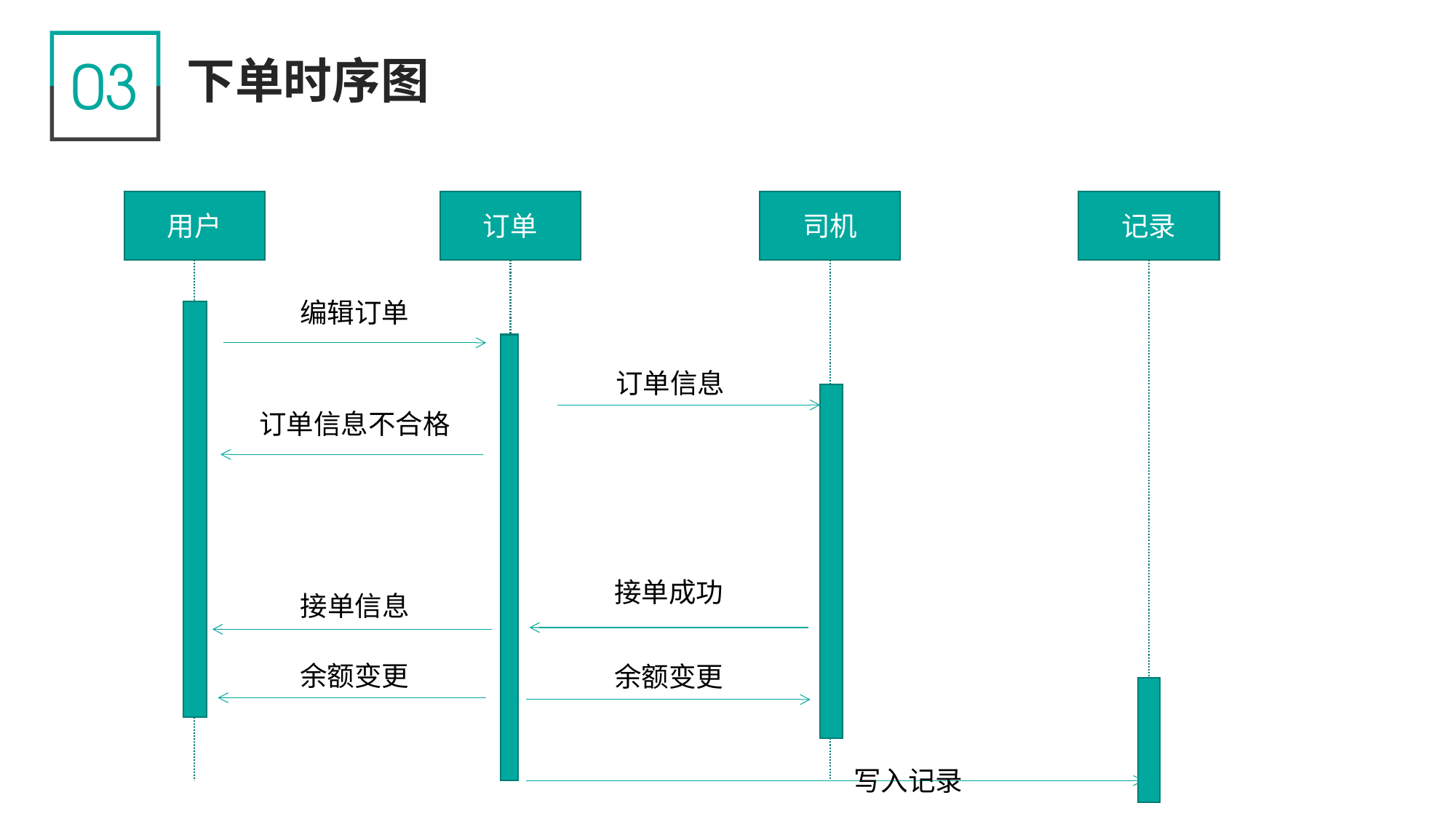

03
下单时序图

用户
订单
司机
记录
编辑订单

订单信息

订单信息不合格
接单成功
接单信息
余额变更
余额变更

写入记录